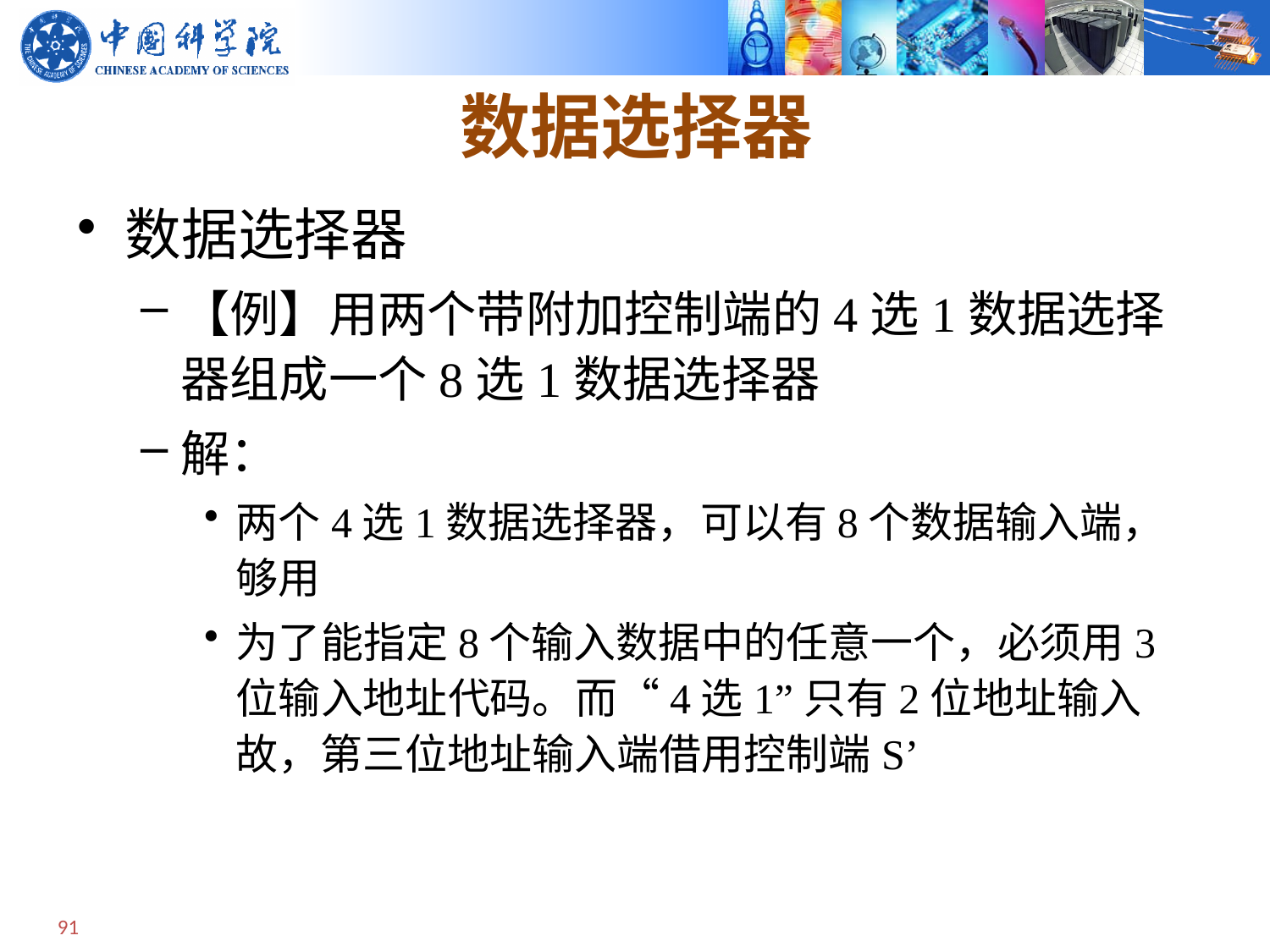

# 数据选择器
数据选择器
【例】用两个带附加控制端的4选1数据选择器组成一个8选1数据选择器
解：
两个4选1数据选择器，可以有8个数据输入端，够用
为了能指定8个输入数据中的任意一个，必须用3位输入地址代码。而“4选1”只有2位地址输入故，第三位地址输入端借用控制端S’